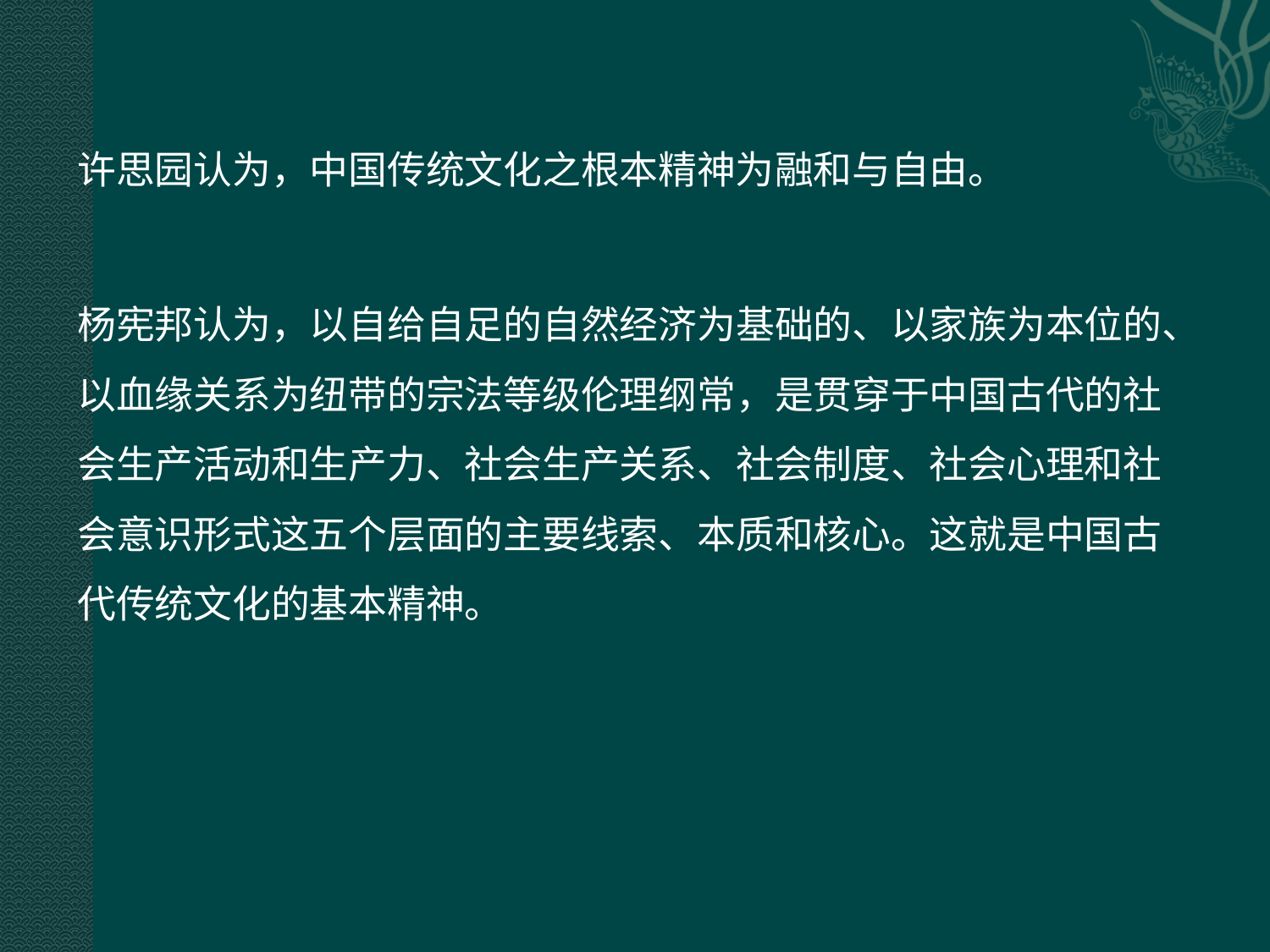

许思园认为，中国传统文化之根本精神为融和与自由。

杨宪邦认为，以自给自足的自然经济为基础的、以家族为本位的、以血缘关系为纽带的宗法等级伦理纲常，是贯穿于中国古代的社会生产活动和生产力、社会生产关系、社会制度、社会心理和社会意识形式这五个层面的主要线索、本质和核心。这就是中国古代传统文化的基本精神。